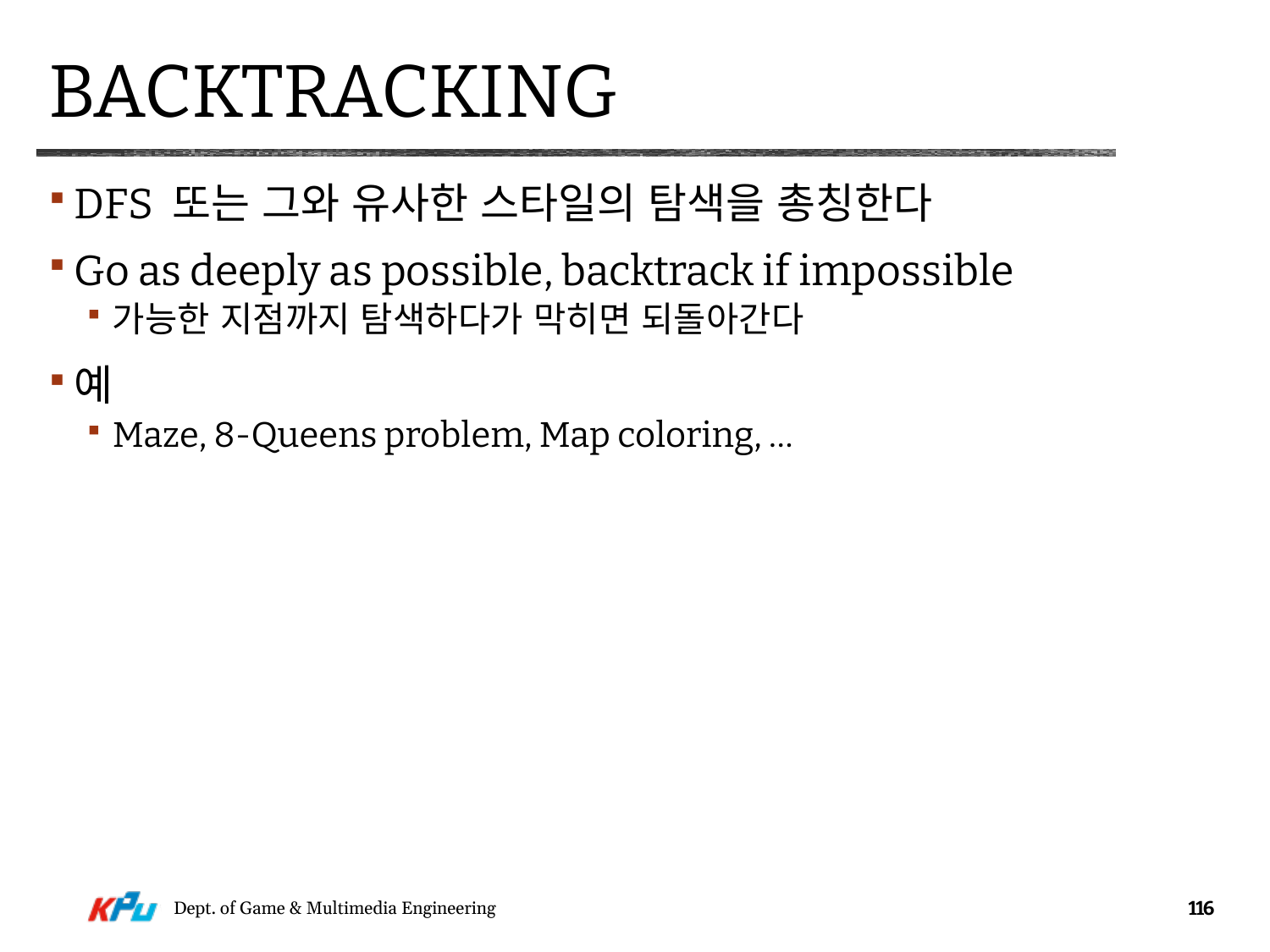

# Backtracking
DFS 또는 그와 유사한 스타일의 탐색을 총칭한다
Go as deeply as possible, backtrack if impossible
가능한 지점까지 탐색하다가 막히면 되돌아간다
예
Maze, 8-Queens problem, Map coloring, …
Dept. of Game & Multimedia Engineering
116